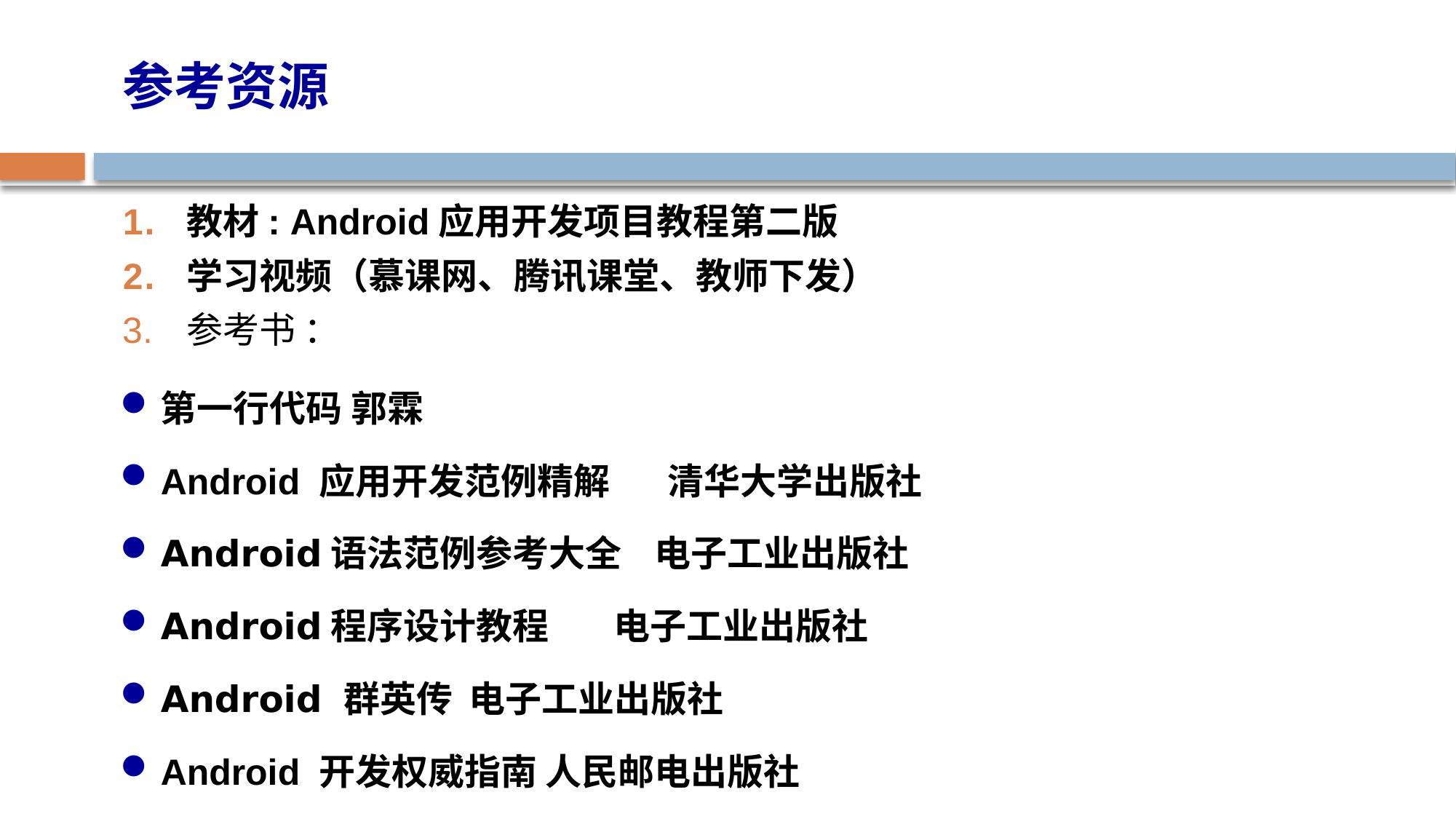

参考资源

教材: Android应用开发项目教程第二版
学习视频（慕课网、腾讯课堂、教师下发）
参考书 ：
第一行代码 郭霖
Android 应用开发范例精解       清华大学出版社
Android语法范例参考大全    电子工业出版社
Android程序设计教程	  电子工业出版社
Android 群英传  电子工业出版社
Android 开发权威指南 人民邮电出版社